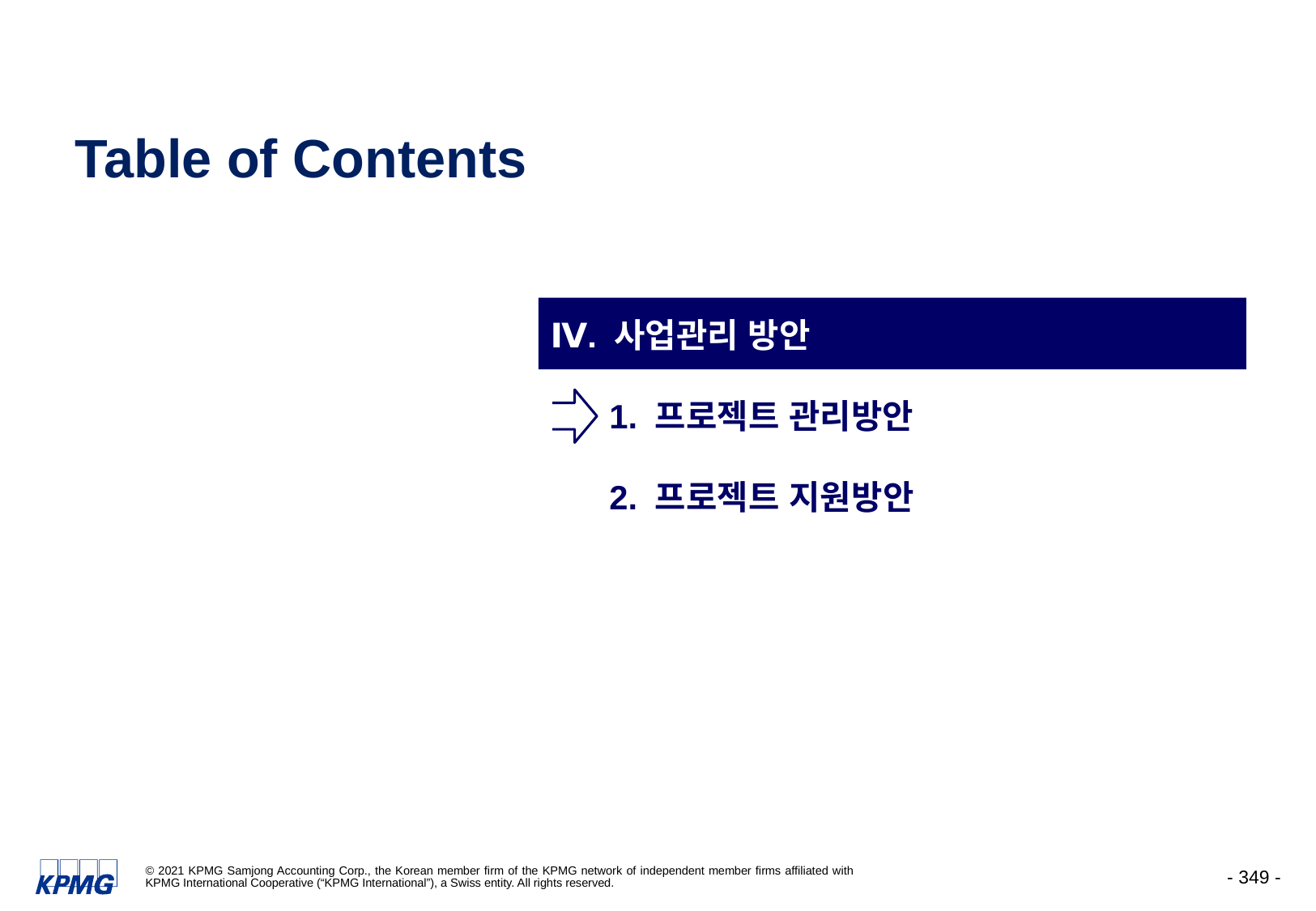

Table of Contents

Ⅳ. 사업관리 방안
1. 프로젝트 관리방안
2. 프로젝트 지원방안